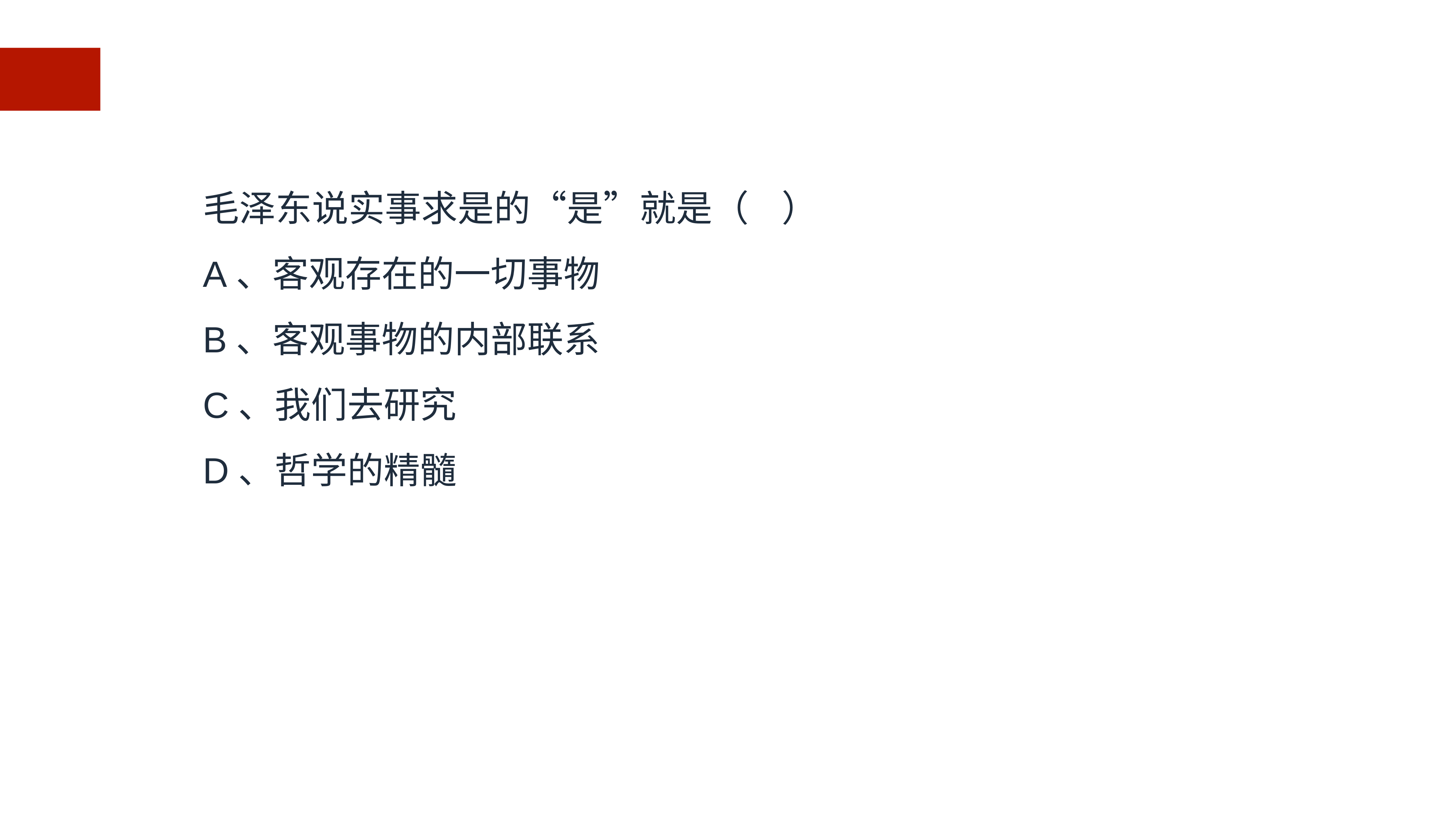

毛泽东说实事求是的“是”就是（    ）
A、客观存在的一切事物
B、客观事物的内部联系
C、我们去研究
D、哲学的精髓